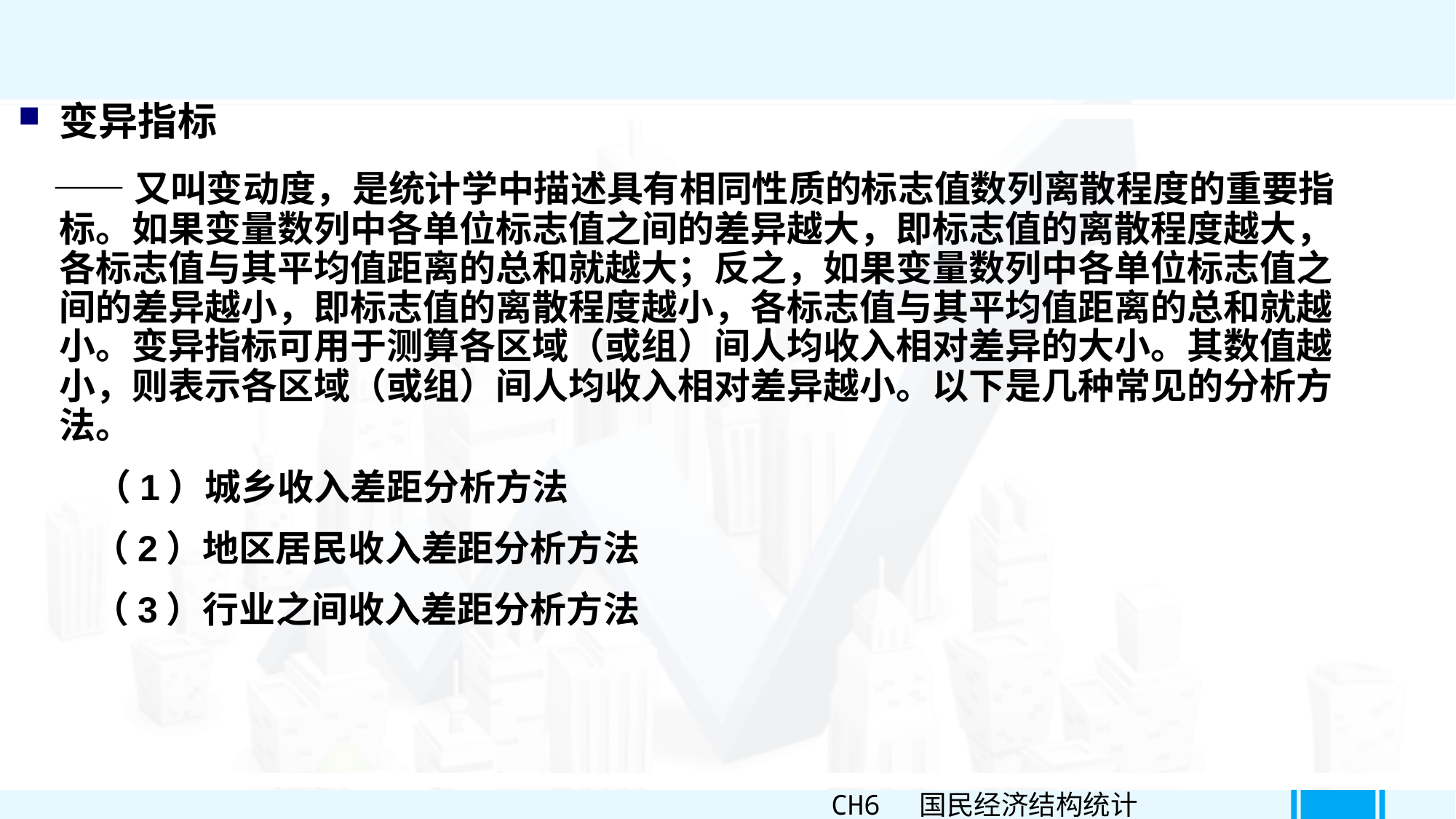

变异指标
    ——又叫变动度，是统计学中描述具有相同性质的标志值数列离散程度的重要指标。如果变量数列中各单位标志值之间的差异越大，即标志值的离散程度越大，各标志值与其平均值距离的总和就越大；反之，如果变量数列中各单位标志值之间的差异越小，即标志值的离散程度越小，各标志值与其平均值距离的总和就越小。变异指标可用于测算各区域（或组）间人均收入相对差异的大小。其数值越小，则表示各区域（或组）间人均收入相对差异越小。以下是几种常见的分析方法。
          （1）城乡收入差距分析方法
        （2）地区居民收入差距分析方法
        （3）行业之间收入差距分析方法

CH6  国民经济结构统计
34